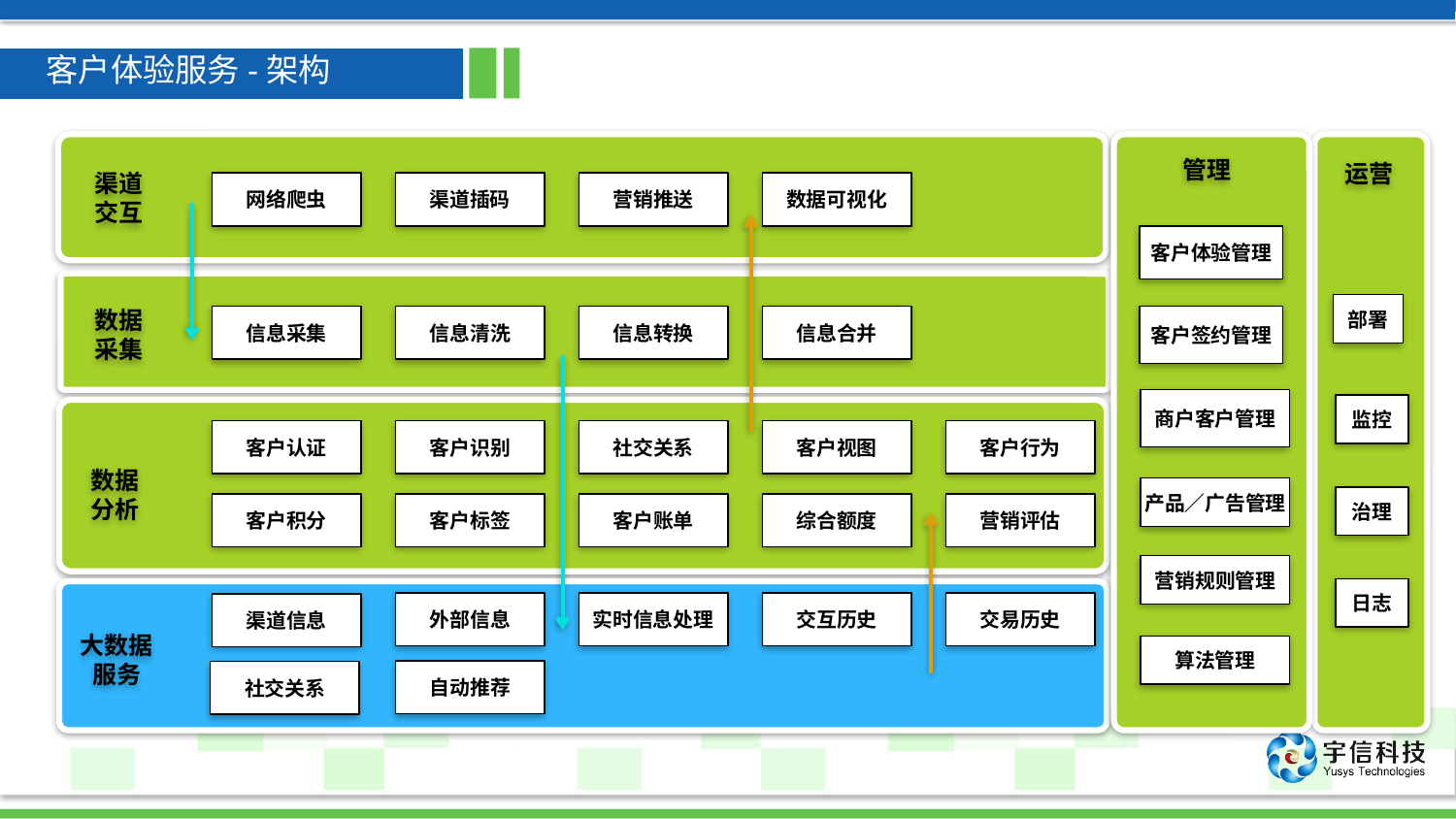

客户体验服务-架构

运营
管理
渠道
交互
客户体验管理

部署
数据
采集
客户签约管理

数据
分析

大数据
服务

网络爬虫
渠道插码
营销推送
数据可视化
信息采集
信息清洗
商户客户管理
监控
客户认证
客户识别
社交关系
客户视图
客户行为
产品／广告管理
治理
客户积分
客户标签
客户账单
综合额度
营销评估
营销规则管理
日志
外部信息
实时信息处理
交互历史
交易历史
渠道信息
算法管理
自动推荐
社交关系
信息转换
信息合并